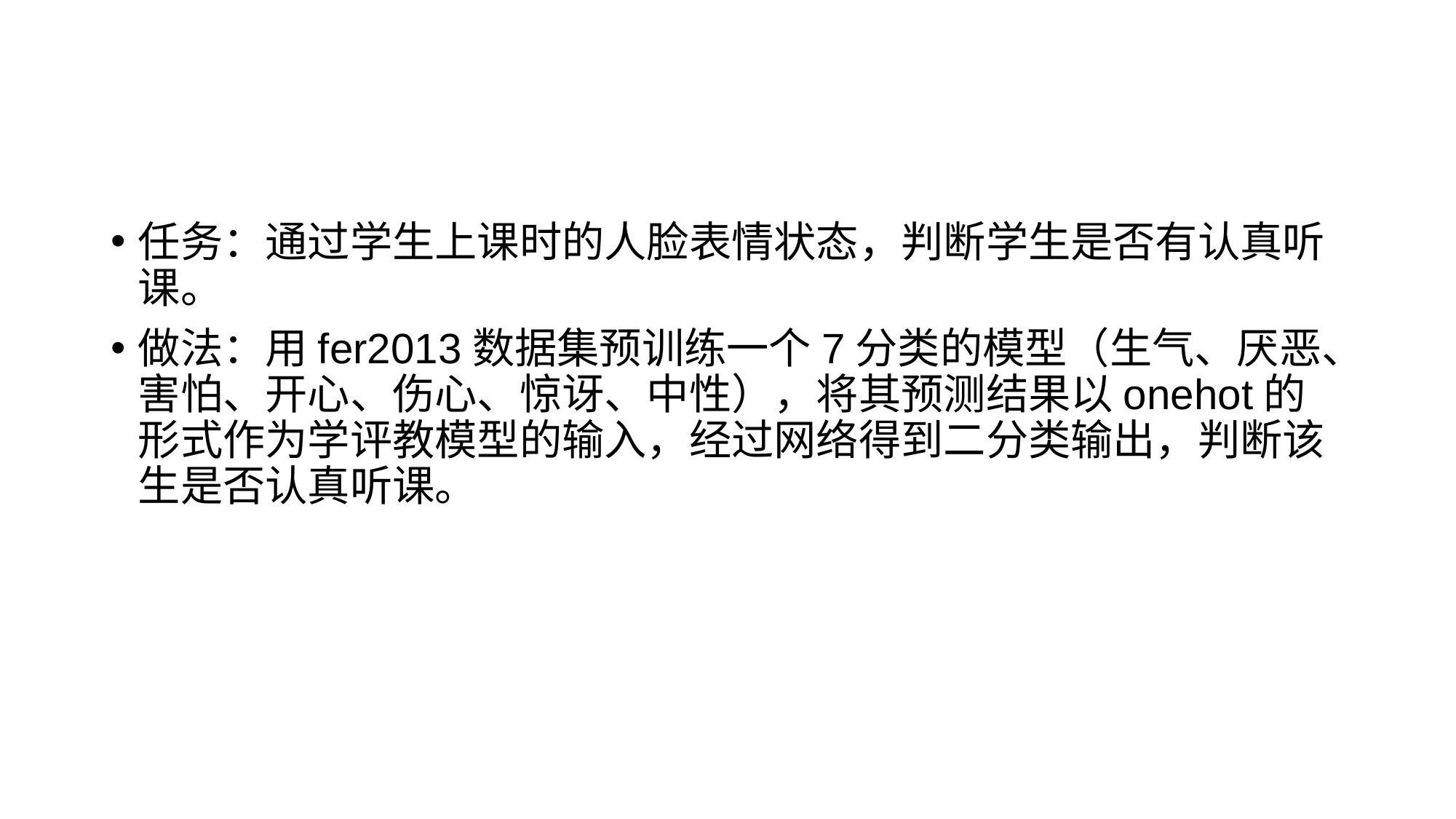

#
任务：通过学生上课时的人脸表情状态，判断学生是否有认真听课。
做法：用fer2013数据集预训练一个7分类的模型（生气、厌恶、害怕、开心、伤心、惊讶、中性），将其预测结果以onehot的形式作为学评教模型的输入，经过网络得到二分类输出，判断该生是否认真听课。